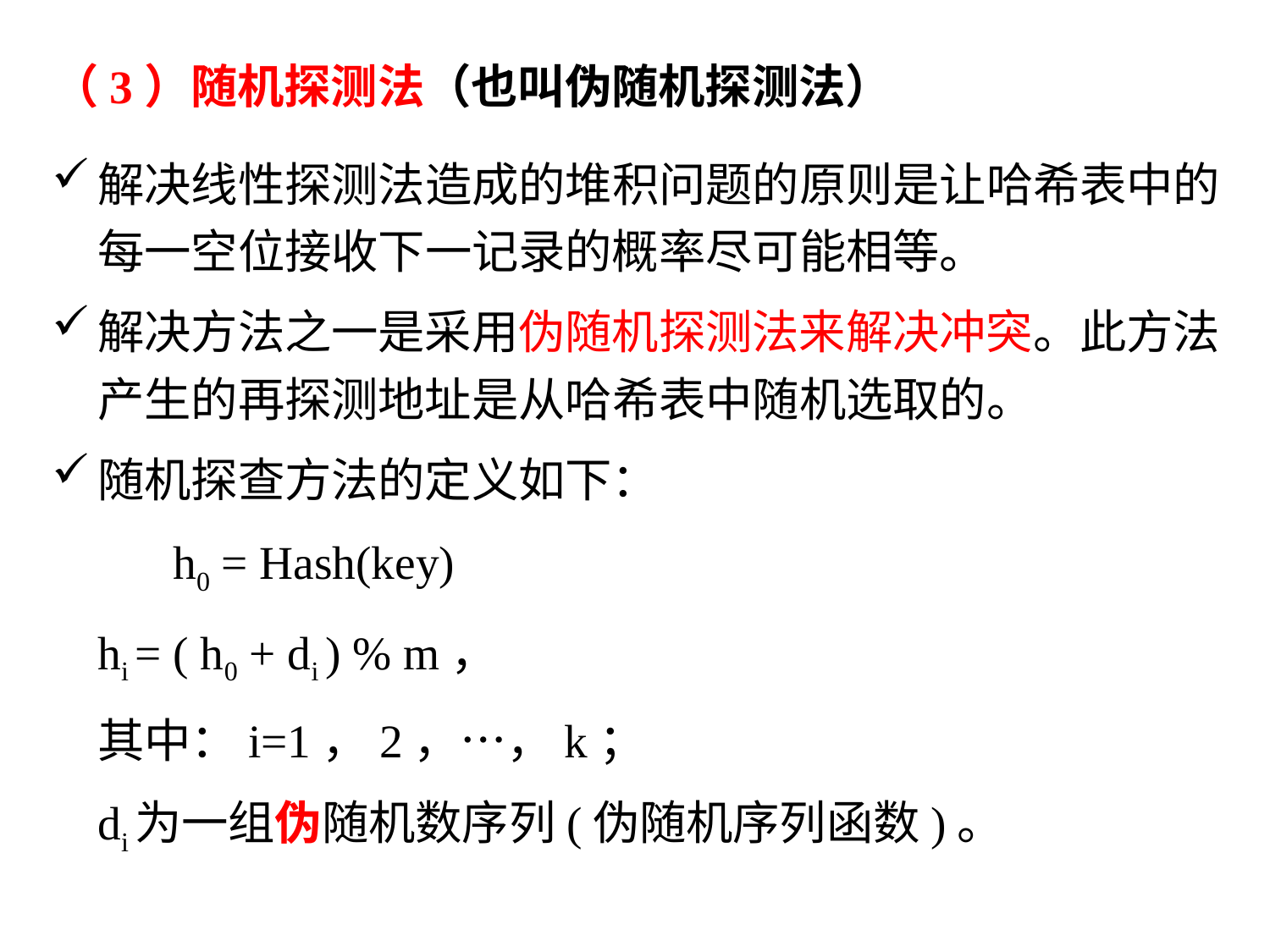

（3）随机探测法（也叫伪随机探测法）
解决线性探测法造成的堆积问题的原则是让哈希表中的每一空位接收下一记录的概率尽可能相等。
解决方法之一是采用伪随机探测法来解决冲突。此方法产生的再探测地址是从哈希表中随机选取的。
随机探查方法的定义如下：
	h0 = Hash(key)
		hi = ( h0 + di ) % m，
		其中：i=1，2，…，k；
			di为一组伪随机数序列(伪随机序列函数)。